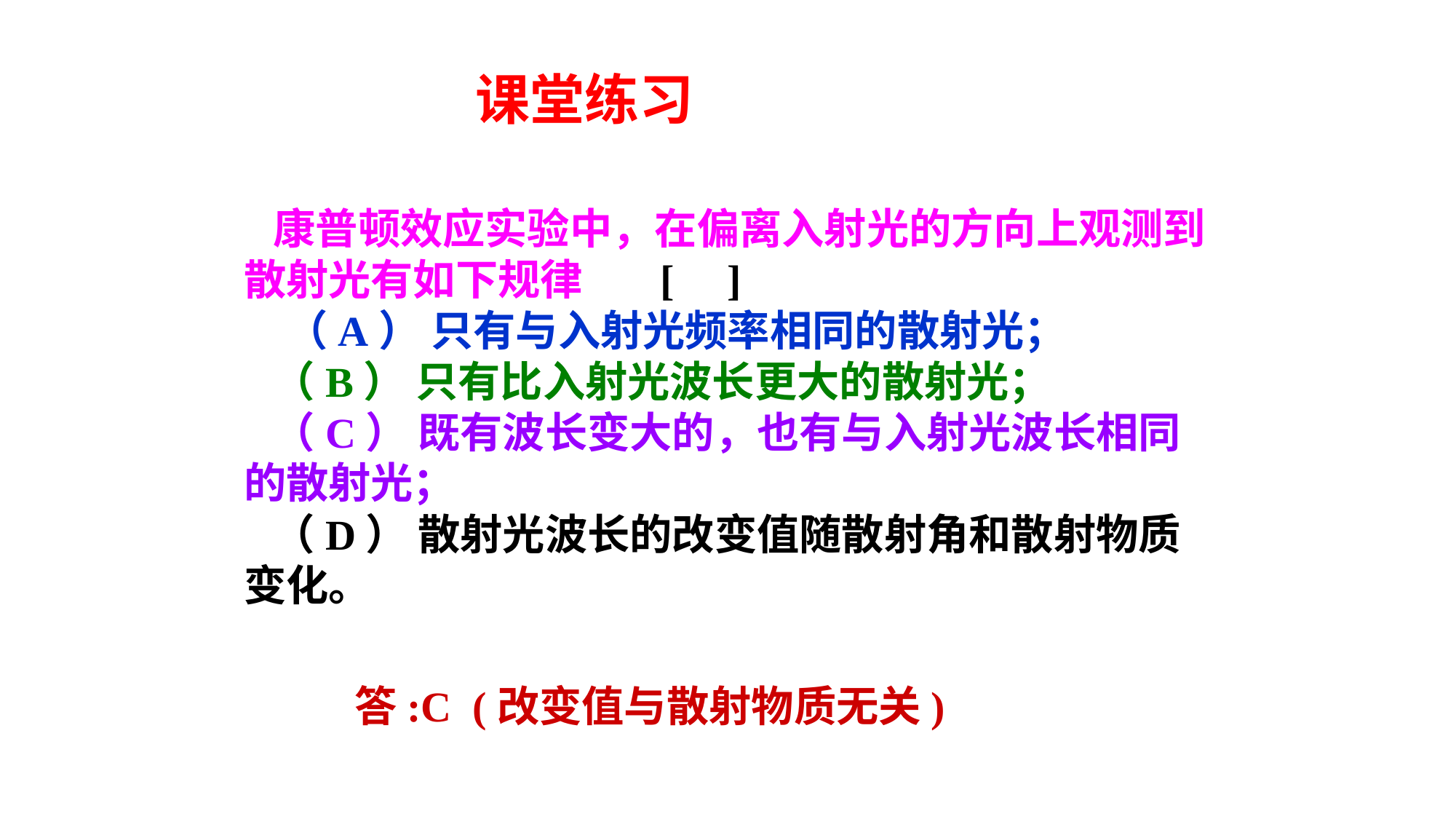

课堂练习
  康普顿效应实验中，在偏离入射光的方向上观测到散射光有如下规律       [     ]
   （A） 只有与入射光频率相同的散射光；
   （B） 只有比入射光波长更大的散射光；
   （C） 既有波长变大的，也有与入射光波长相同的散射光；
   （D） 散射光波长的改变值随散射角和散射物质变化。
答:C
(改变值与散射物质无关)